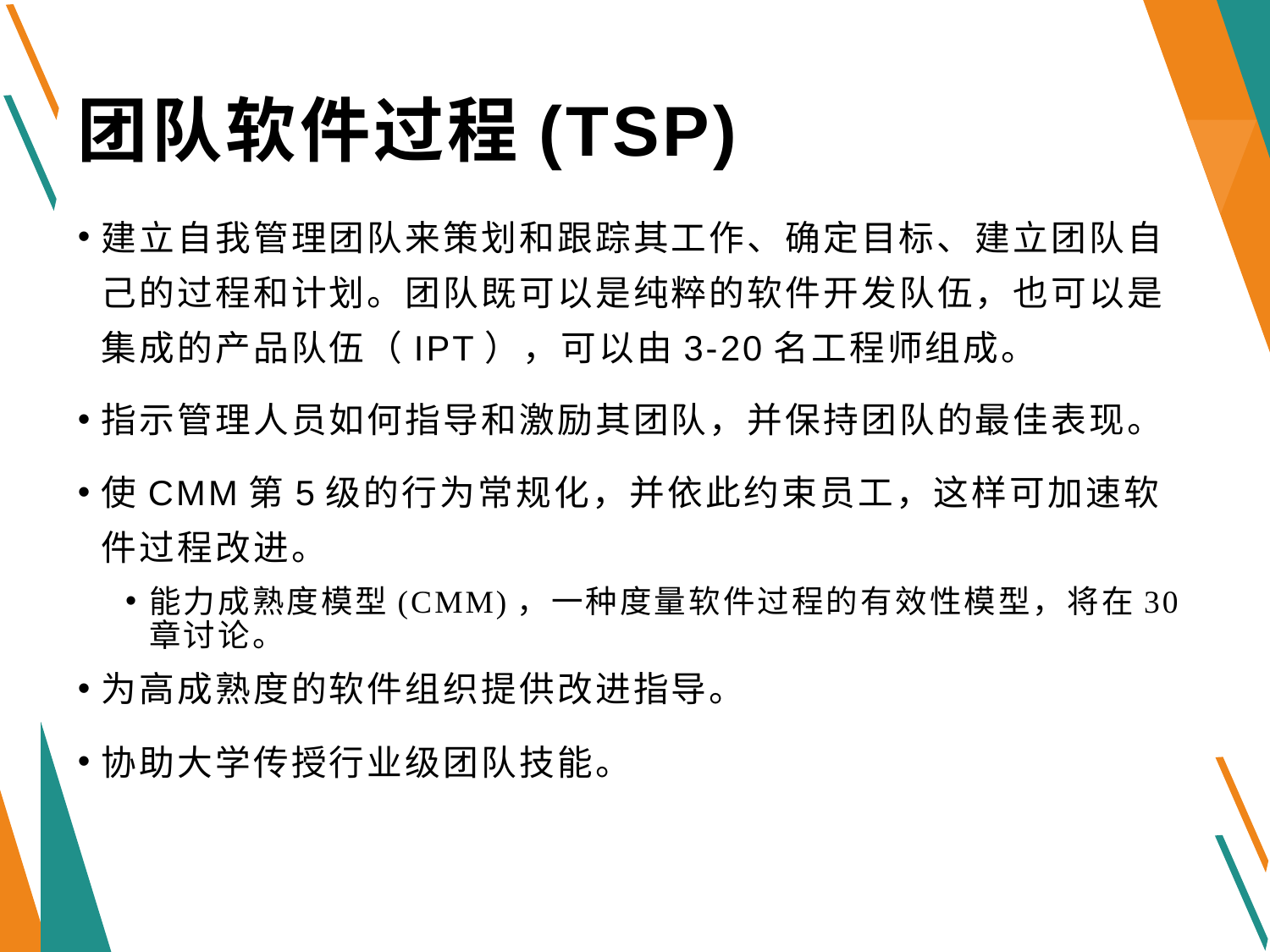

# 团队软件过程(TSP)
建立自我管理团队来策划和跟踪其工作、确定目标、建立团队自己的过程和计划。团队既可以是纯粹的软件开发队伍，也可以是集成的产品队伍（IPT），可以由3-20名工程师组成。
指示管理人员如何指导和激励其团队，并保持团队的最佳表现。
使CMM第5级的行为常规化，并依此约束员工，这样可加速软件过程改进。
能力成熟度模型(CMM)，一种度量软件过程的有效性模型，将在30章讨论。
为高成熟度的软件组织提供改进指导。
协助大学传授行业级团队技能。
39